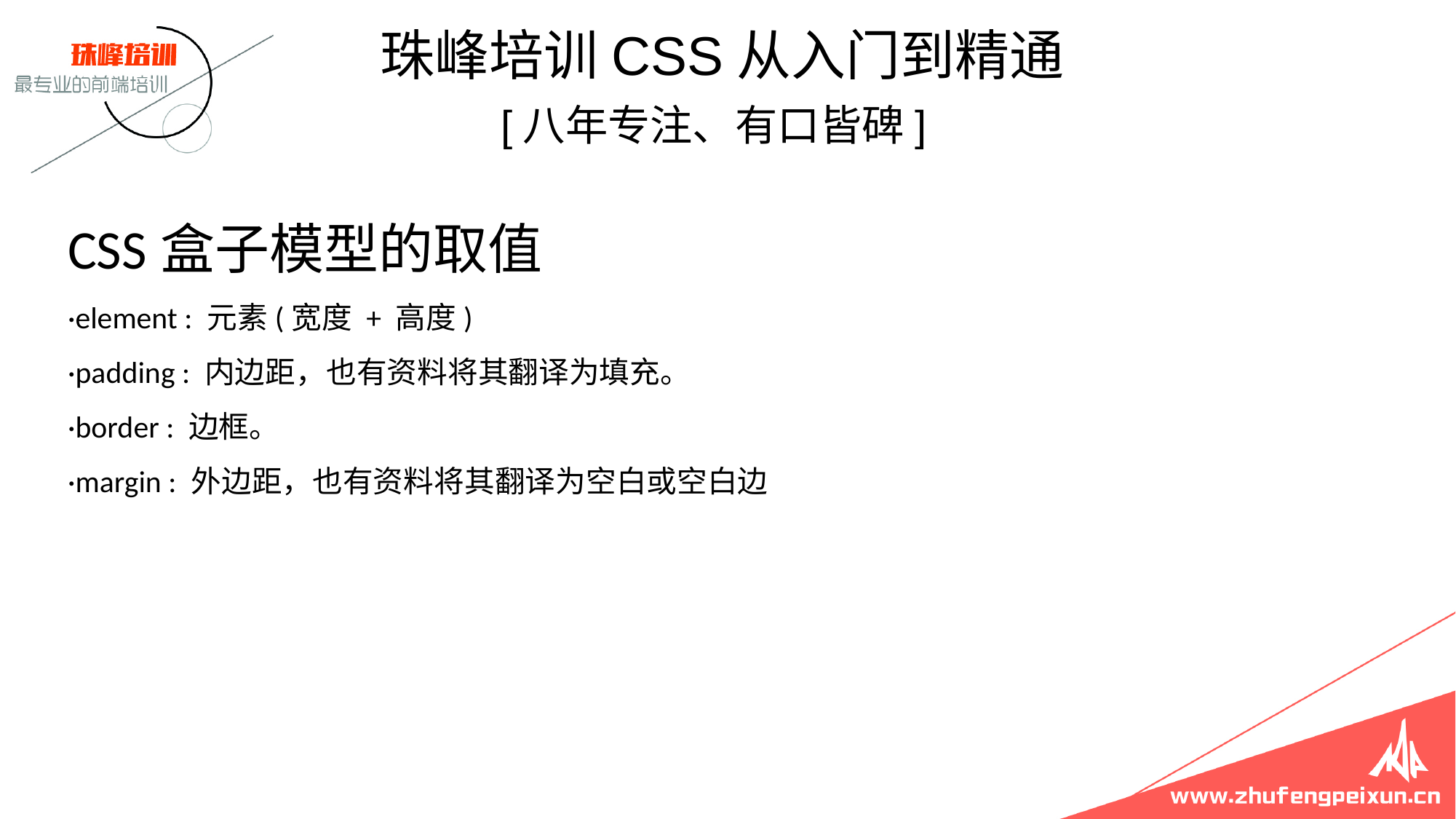

珠峰培训CSS从入门到精通
        [八年专注、有口皆碑]
# CSS盒子模型的取值 ·element : 元素(宽度 + 高度) ·padding : 内边距，也有资料将其翻译为填充。 ·border : 边框。 ·margin : 外边距，也有资料将其翻译为空白或空白边